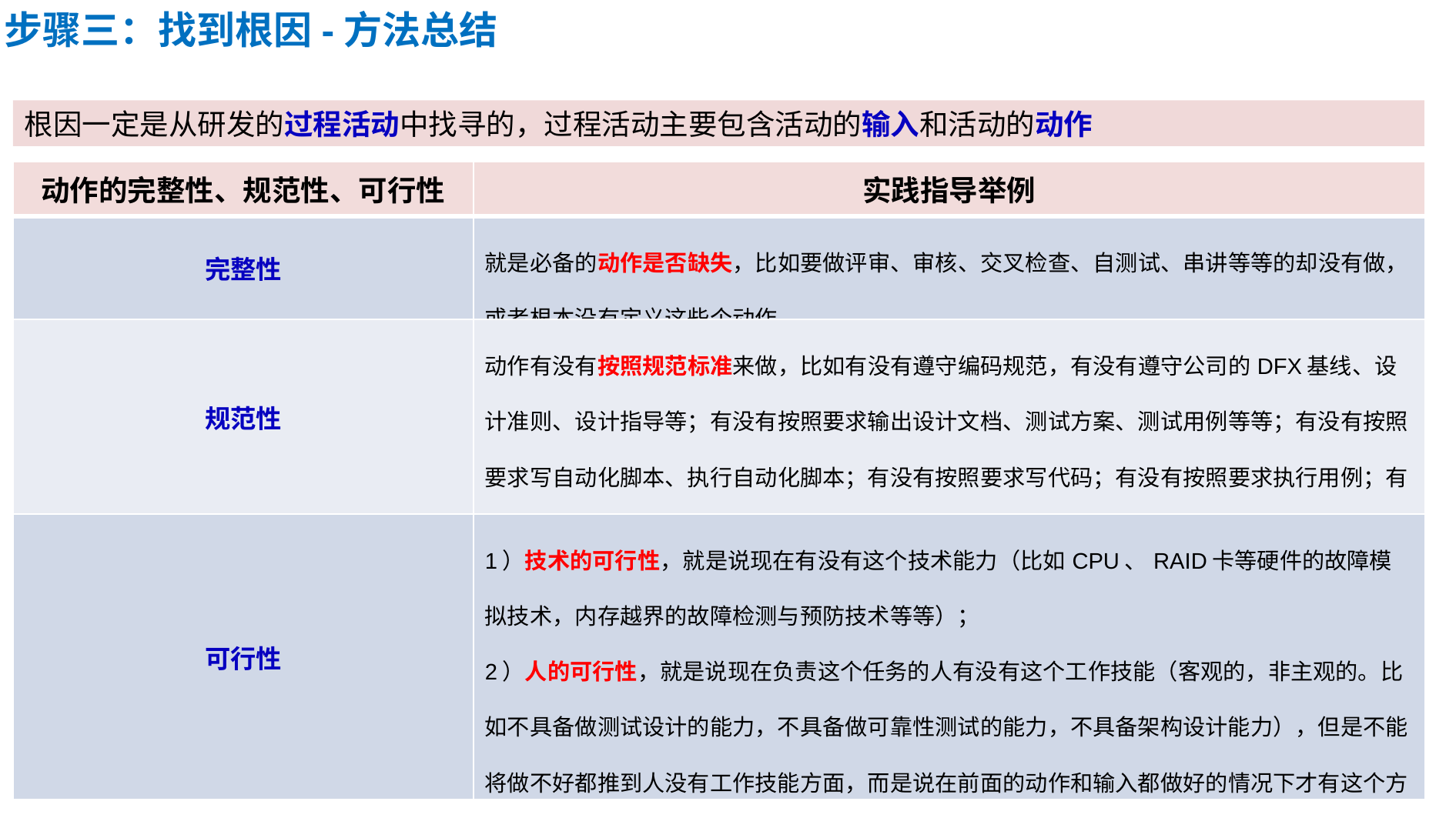

步骤三：找到根因-方法总结
根因一定是从研发的过程活动中找寻的，过程活动主要包含活动的输入和活动的动作
| 动作的完整性、规范性、可行性 | 实践指导举例 |
| --- | --- |
| 完整性 | 就是必备的动作是否缺失，比如要做评审、审核、交叉检查、自测试、串讲等等的却没有做，或者根本没有定义这些个动作 |
| 规范性 | 动作有没有按照规范标准来做，比如有没有遵守编码规范，有没有遵守公司的DFX基线、设计准则、设计指导等；有没有按照要求输出设计文档、测试方案、测试用例等等；有没有按照要求写自动化脚本、执行自动化脚本；有没有按照要求写代码；有没有按照要求执行用例；有没有按照要求评审方案和用例等等；没有遵守的原因是不知道要求还是疏忽了 |
| 可行性 | 1）技术的可行性，就是说现在有没有这个技术能力（比如CPU、RAID卡等硬件的故障模拟技术，内存越界的故障检测与预防技术等等）； 2）人的可行性，就是说现在负责这个任务的人有没有这个工作技能（客观的，非主观的。比如不具备做测试设计的能力，不具备做可靠性测试的能力，不具备架构设计能力），但是不能将做不好都推到人没有工作技能方面，而是说在前面的动作和输入都做好的情况下才有这个方面的根因。 |